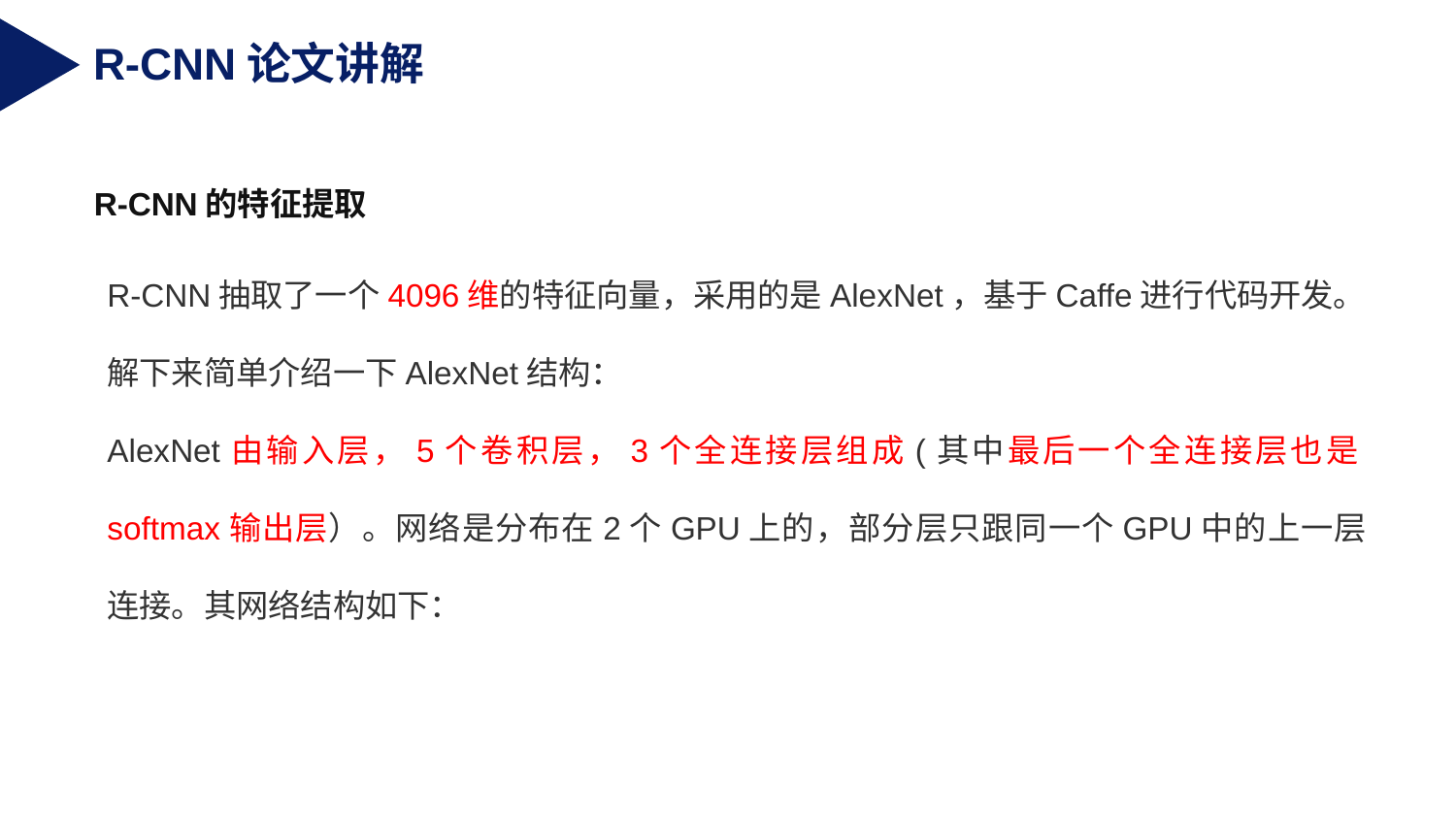

R-CNN论文讲解
R-CNN的特征提取
R-CNN抽取了一个4096维的特征向量，采用的是AlexNet，基于Caffe进行代码开发。
解下来简单介绍一下AlexNet结构：
AlexNet由输入层，5个卷积层，3个全连接层组成(其中最后一个全连接层也是softmax输出层）。网络是分布在2个GPU上的，部分层只跟同一个GPU中的上一层连接。其网络结构如下：